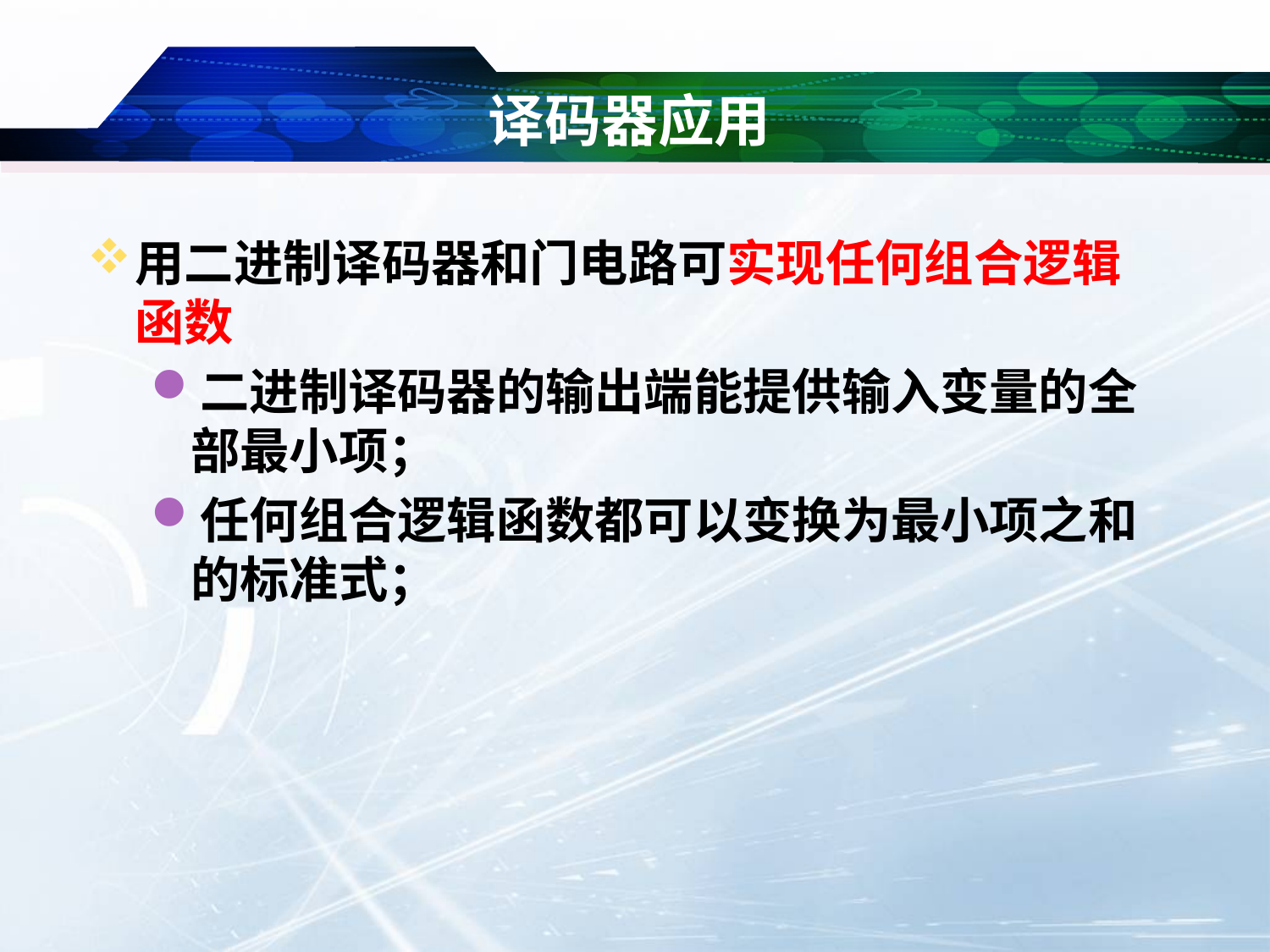

# 译码器应用
用二进制译码器和门电路可实现任何组合逻辑函数
二进制译码器的输出端能提供输入变量的全部最小项；
任何组合逻辑函数都可以变换为最小项之和的标准式；